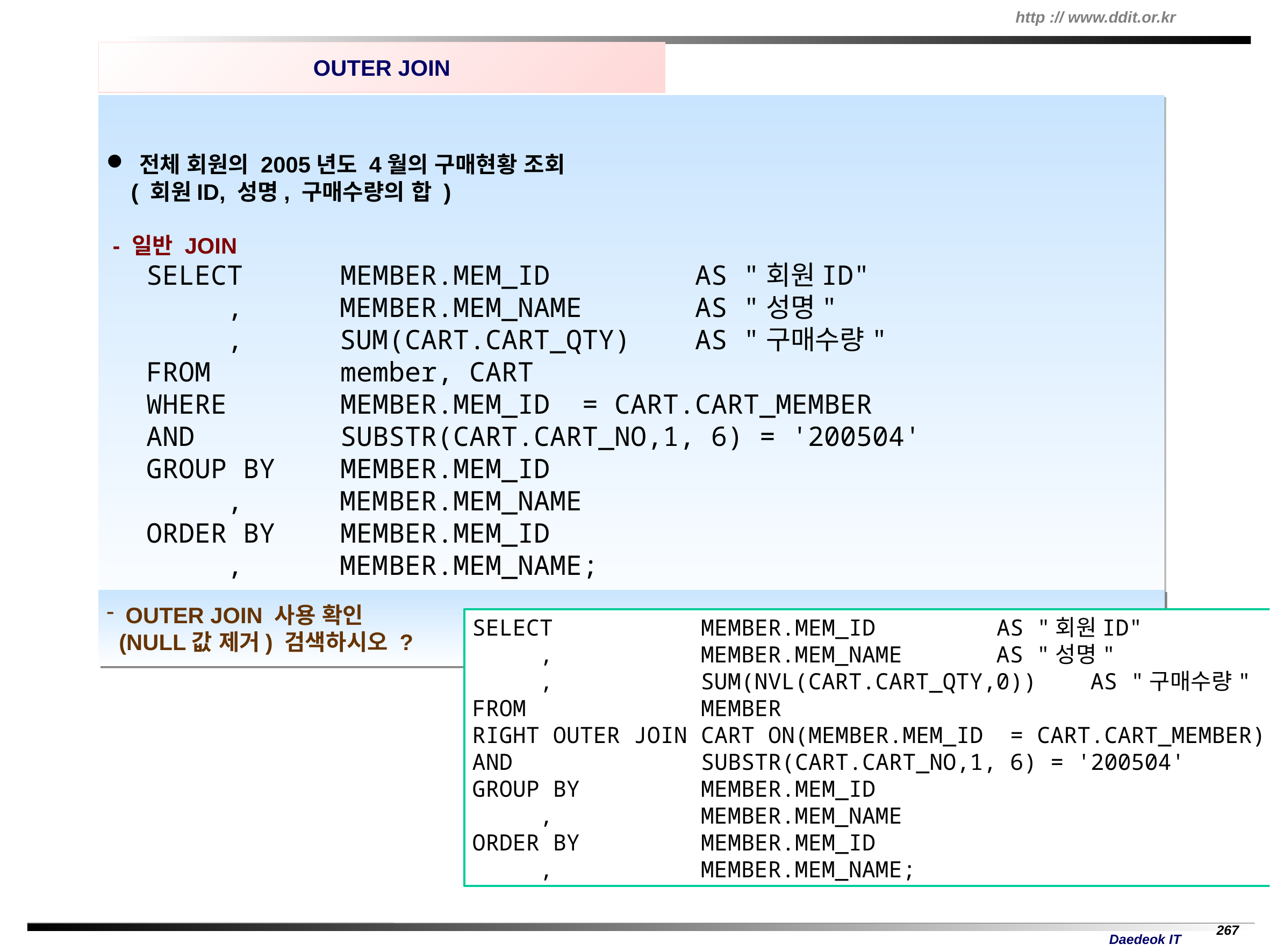

OUTER JOIN
 전체 회원의 2005년도 4월의 구매현황 조회
    ( 회원ID, 성명, 구매수량의 합 )

 - 일반 JOIN
SELECT      MEMBER.MEM_ID         AS "회원ID"
     ,      MEMBER.MEM_NAME       AS "성명"
     ,      SUM(CART.CART_QTY)    AS "구매수량"
FROM        member, CART
WHERE       MEMBER.MEM_ID  = CART.CART_MEMBER
AND         SUBSTR(CART.CART_NO,1, 6) = '200504'
GROUP BY    MEMBER.MEM_ID
     ,      MEMBER.MEM_NAME
ORDER BY    MEMBER.MEM_ID
     ,      MEMBER.MEM_NAME;
OUTER JOIN 사용 확인
  (NULL값 제거) 검색하시오 ?
SELECT           MEMBER.MEM_ID         AS "회원ID"
     ,           MEMBER.MEM_NAME       AS "성명"
     ,           SUM(NVL(CART.CART_QTY,0))    AS "구매수량"
FROM             MEMBER
RIGHT OUTER JOIN CART ON(MEMBER.MEM_ID  = CART.CART_MEMBER)
AND              SUBSTR(CART.CART_NO,1, 6) = '200504'
GROUP BY         MEMBER.MEM_ID
     ,           MEMBER.MEM_NAME
ORDER BY         MEMBER.MEM_ID
     ,           MEMBER.MEM_NAME;